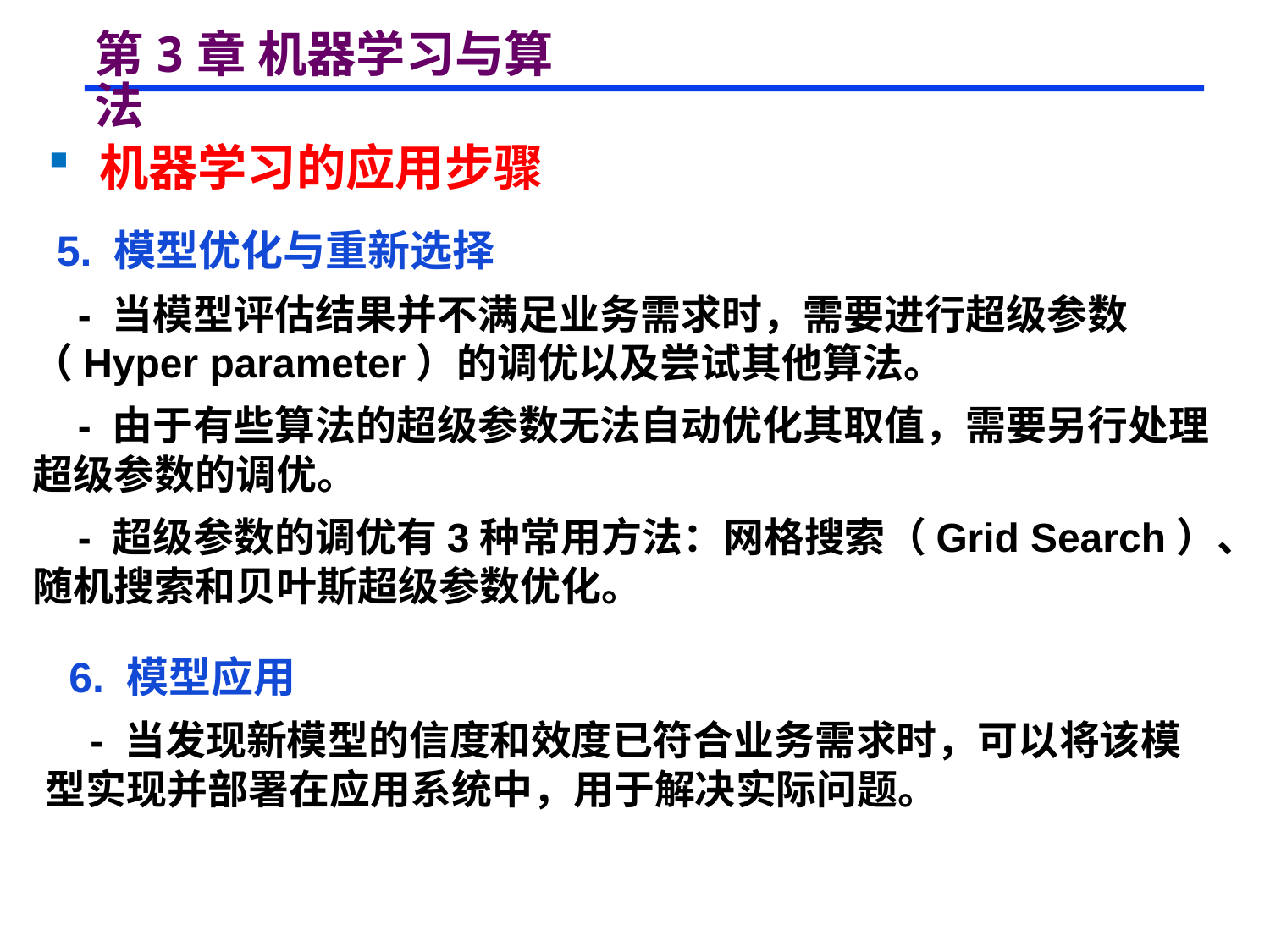

# 第3章 机器学习与算法
 机器学习的应用步骤
  5. 模型优化与重新选择
    - 当模型评估结果并不满足业务需求时，需要进行超级参数（Hyper parameter）的调优以及尝试其他算法。
    - 由于有些算法的超级参数无法自动优化其取值，需要另行处理超级参数的调优。
    - 超级参数的调优有3种常用方法：网格搜索（Grid Search）、随机搜索和贝叶斯超级参数优化。
  6. 模型应用
    - 当发现新模型的信度和效度已符合业务需求时，可以将该模型实现并部署在应用系统中，用于解决实际问题。